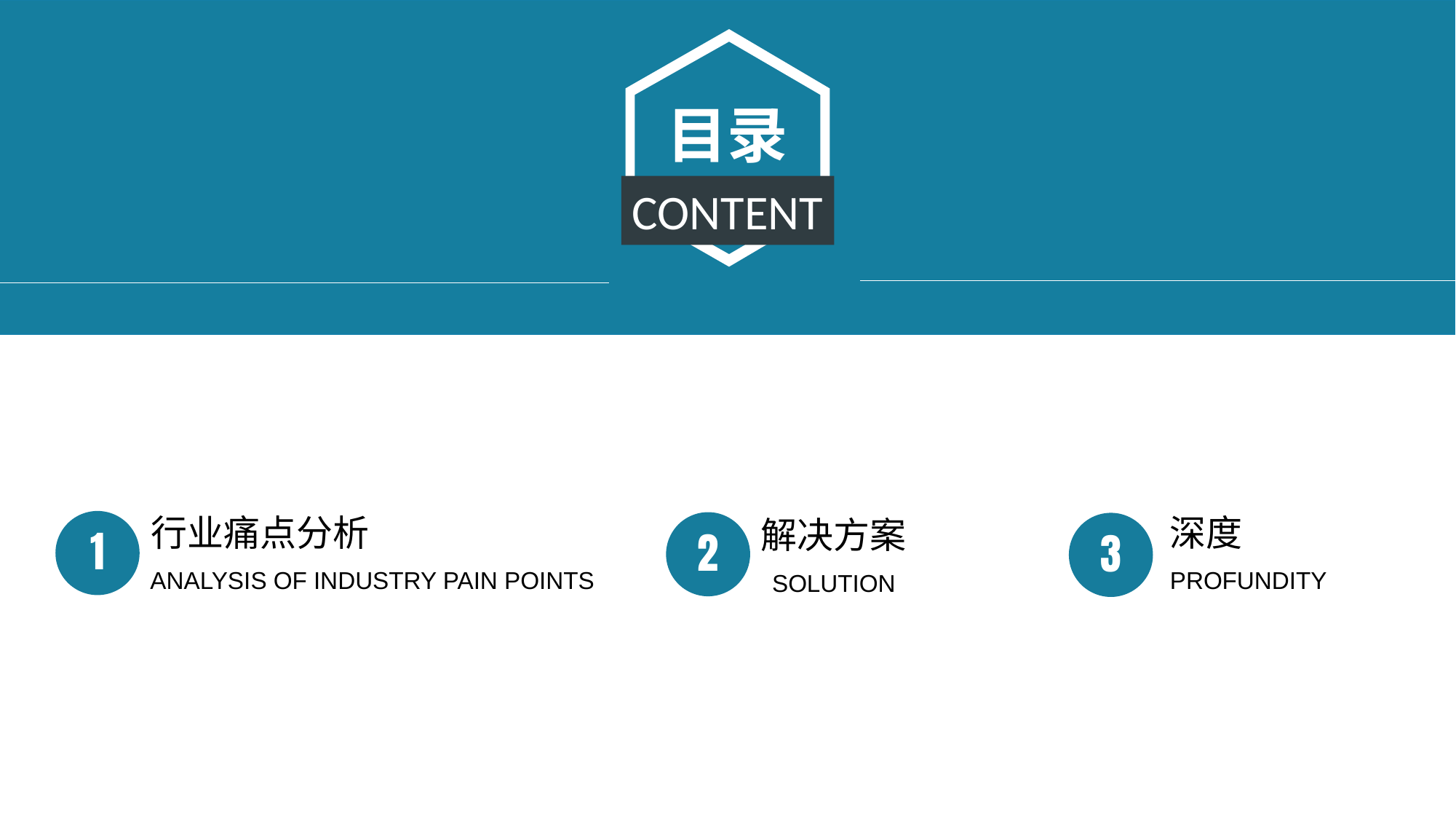

目录
CONTENT
行业痛点分析
1
ANALYSIS OF INDUSTRY PAIN POINTS
深度
PROFUNDITY
3
解决方案
SOLUTION
2